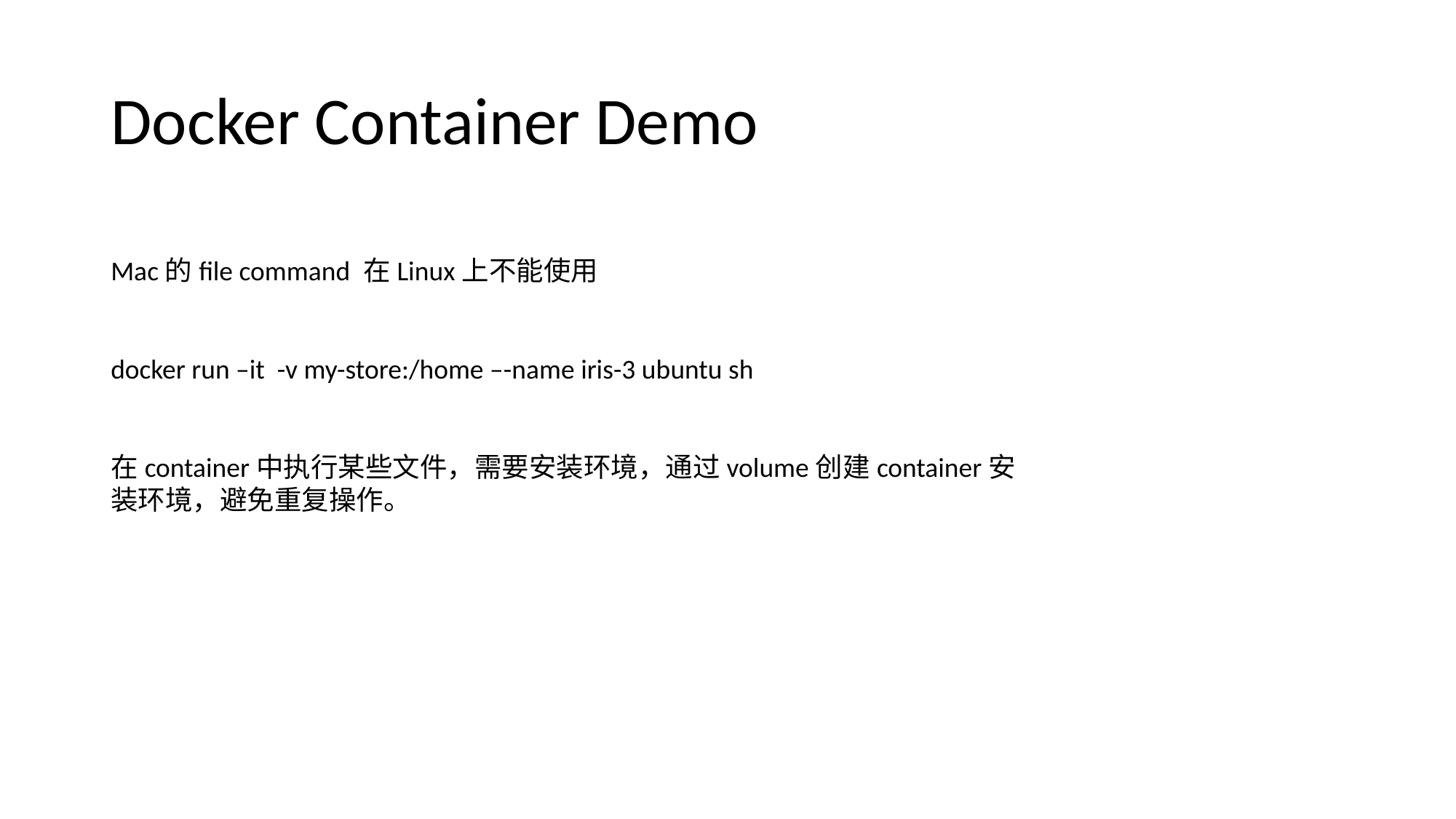

# Docker Container Demo
Mac的file command 在Linux上不能使用

docker run –it  -v my-store:/home –-name iris-3 ubuntu sh

在container中执行某些文件，需要安装环境，通过volume创建container安装环境，避免重复操作。